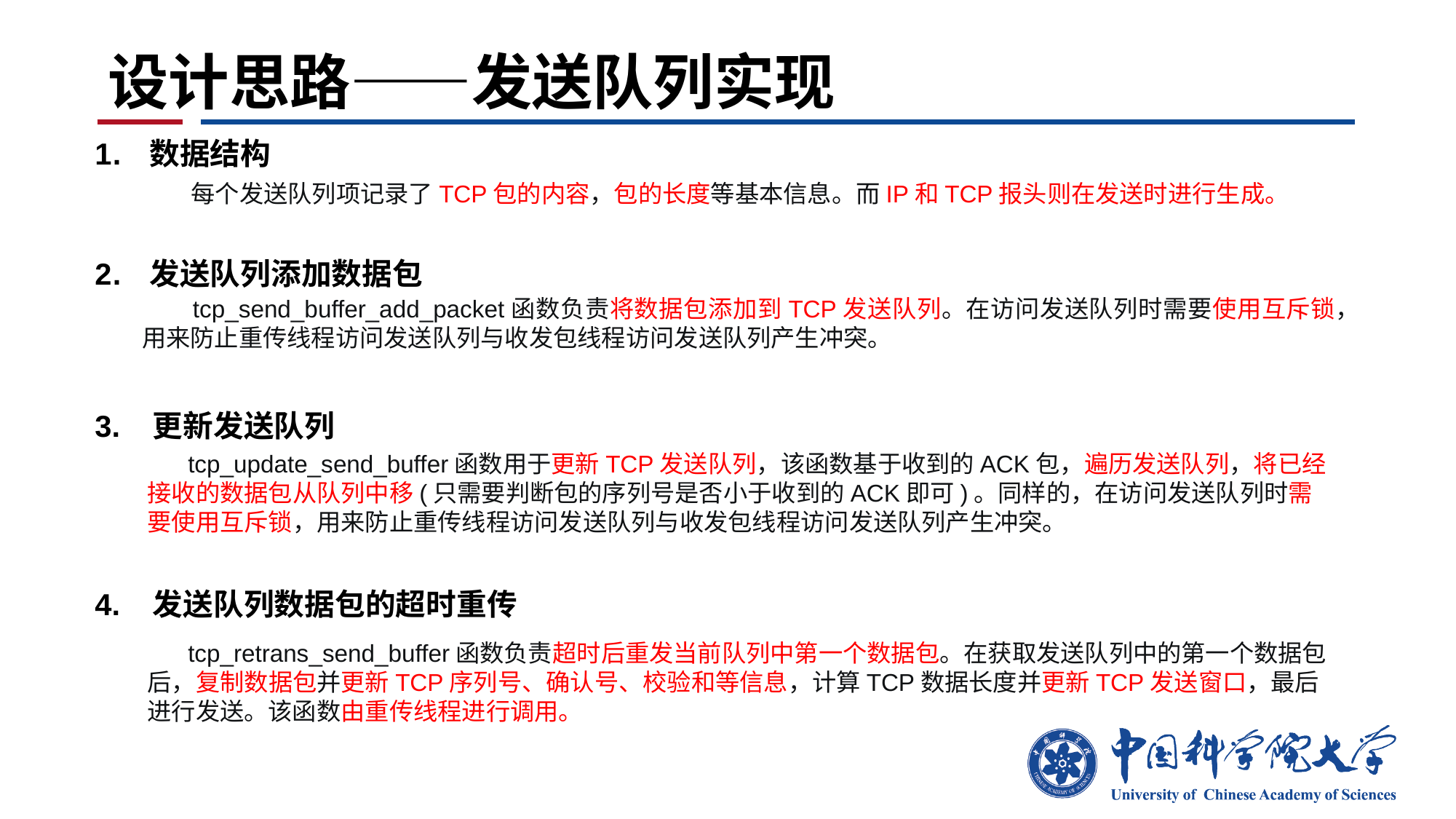

# 设计思路——发送队列实现
数据结构
      每个发送队列项记录了TCP包的内容，包的长度等基本信息。而IP和TCP报头则在发送时进行生成。
发送队列添加数据包
  tcp_send_buffer_add_packet函数负责将数据包添加到TCP发送队列。在访问发送队列时需要使用互斥锁，用来防止重传线程访问发送队列与收发包线程访问发送队列产生冲突。
3.   更新发送队列
      tcp_update_send_buffer函数用于更新TCP发送队列，该函数基于收到的ACK包，遍历发送队列，将已经接收的数据包从队列中移(只需要判断包的序列号是否小于收到的ACK即可)。同样的，在访问发送队列时需要使用互斥锁，用来防止重传线程访问发送队列与收发包线程访问发送队列产生冲突。

4.   发送队列数据包的超时重传
      tcp_retrans_send_buffer函数负责超时后重发当前队列中第一个数据包。在获取发送队列中的第一个数据包后，复制数据包并更新TCP序列号、确认号、校验和等信息，计算TCP数据长度并更新TCP发送窗口，最后进行发送。该函数由重传线程进行调用。